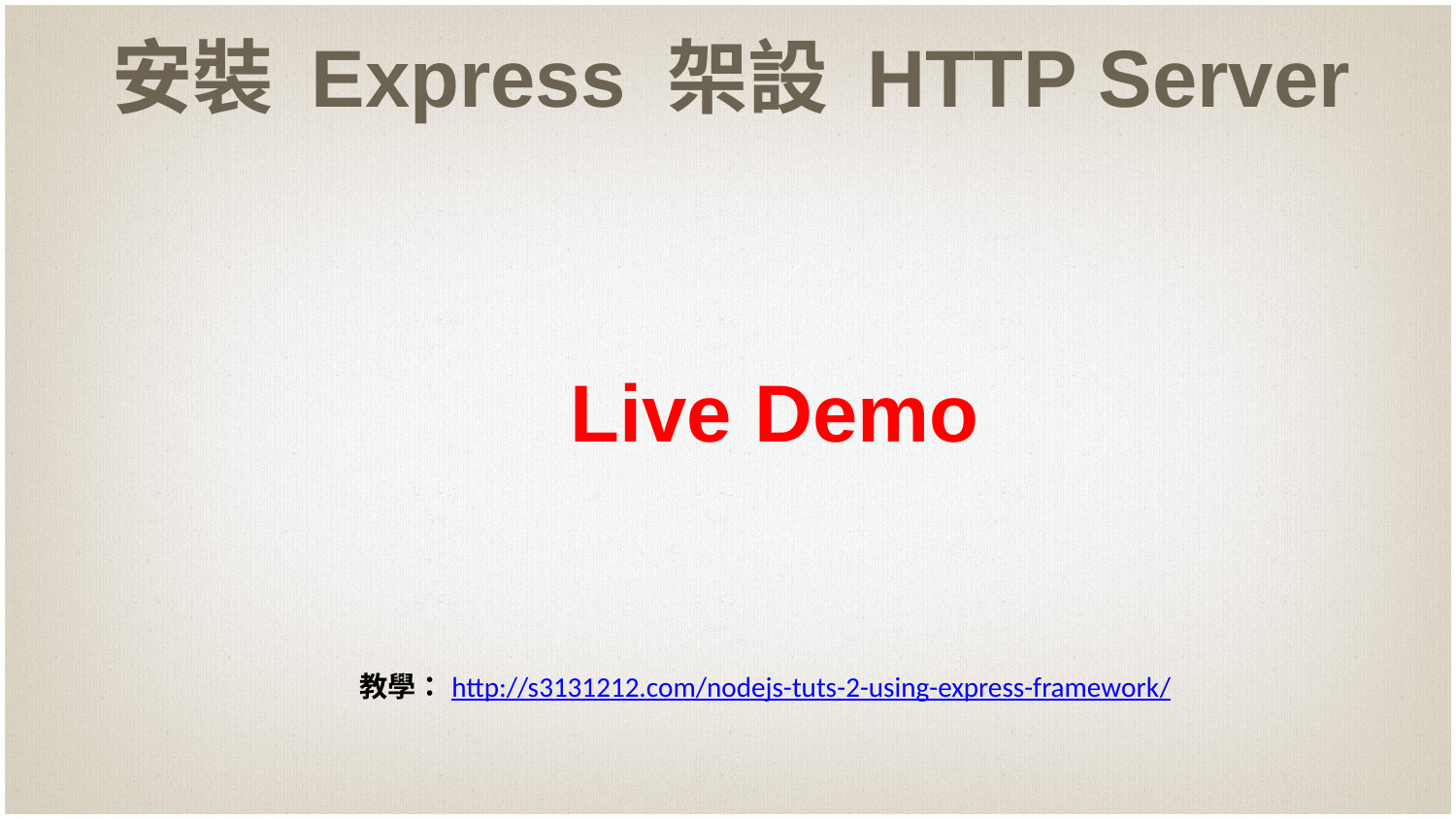

# 安裝 Express 架設 HTTP Server

教學：http://s3131212.com/nodejs-tuts-2-using-express-framework/

Live Demo